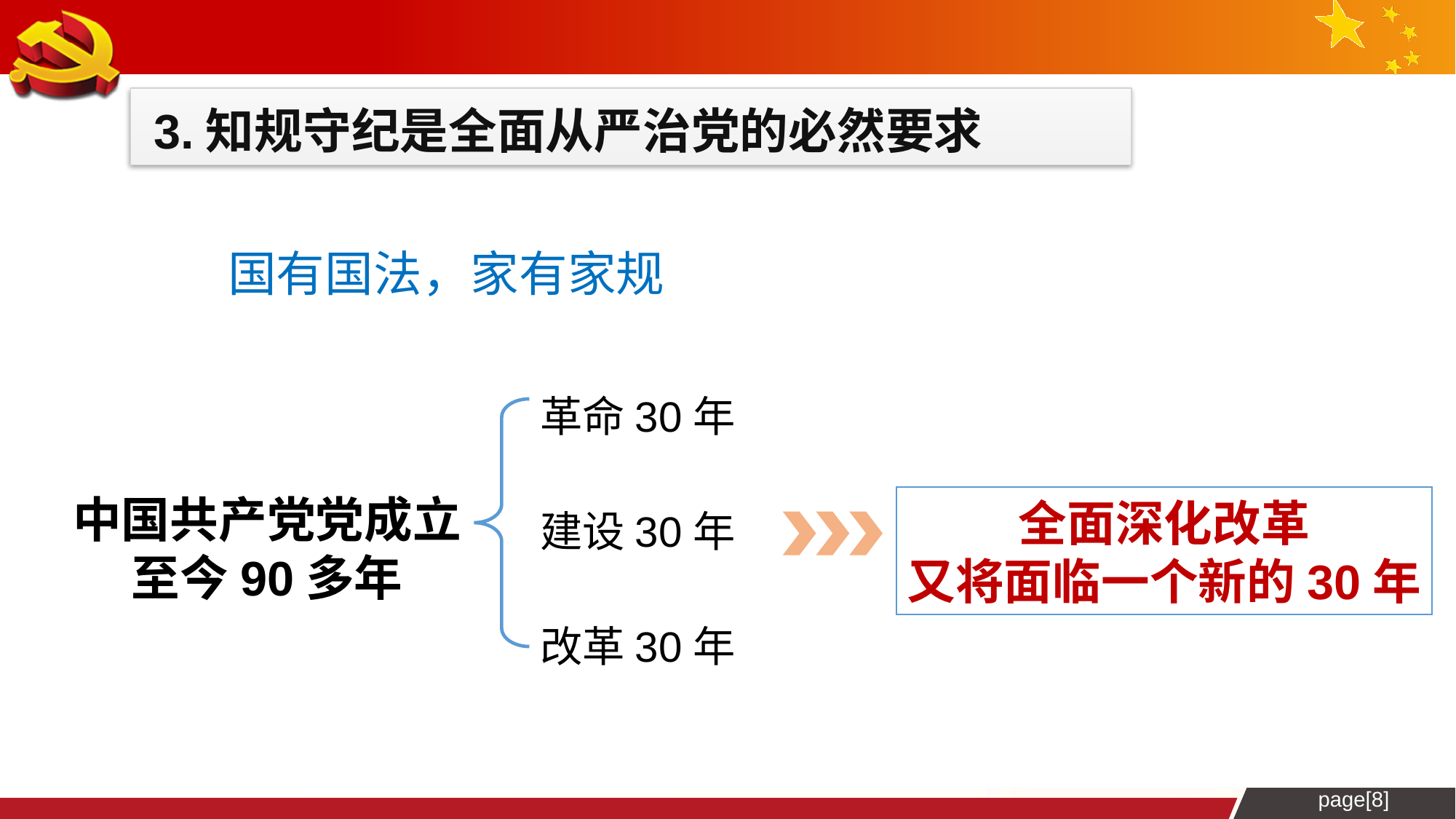

3.知规守纪是全面从严治党的必然要求
国有国法，家有家规
革命30年

中国共产党党成立
至今90多年
全面深化改革
又将面临一个新的30年
建设30年

改革30年